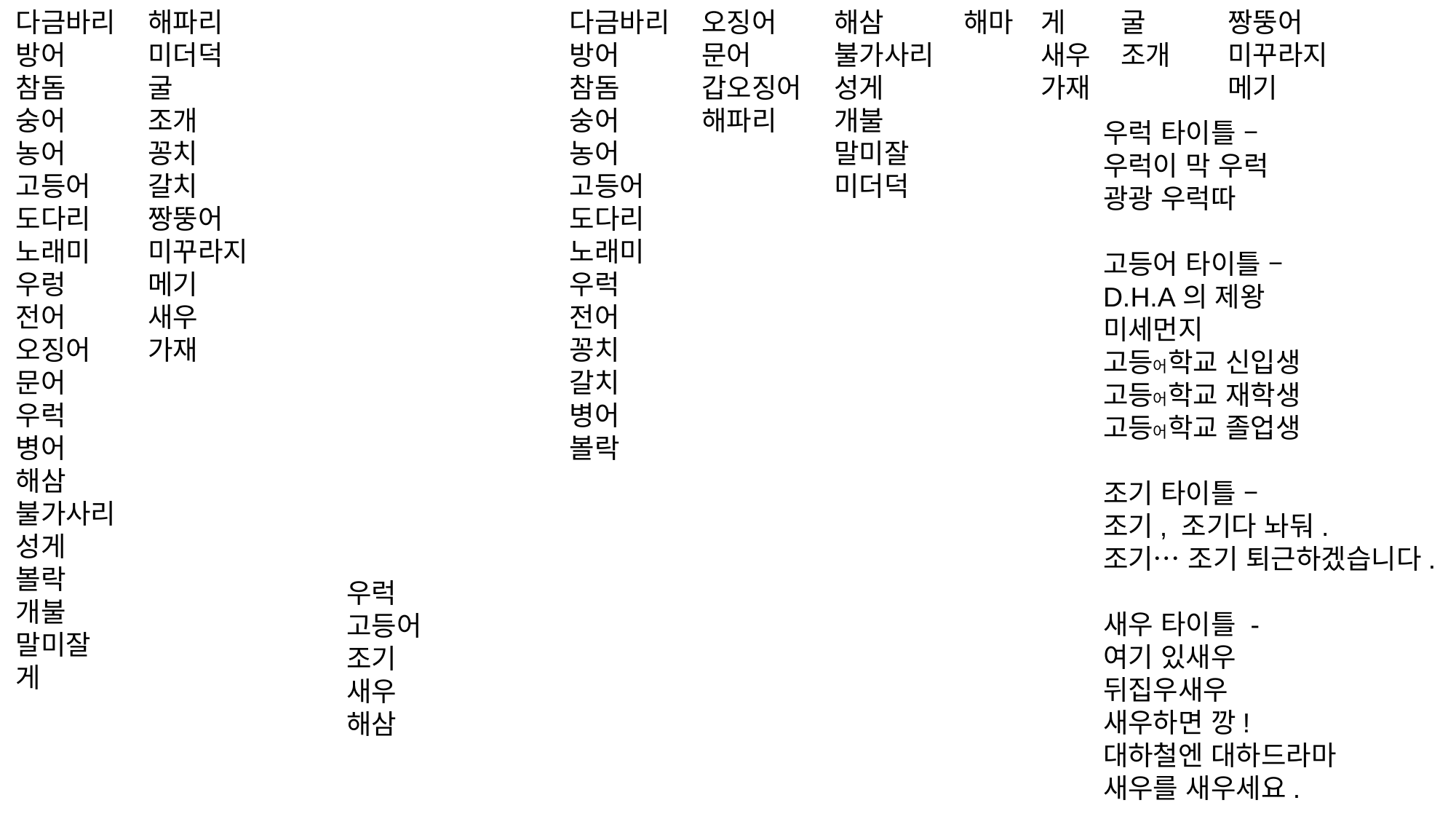

다금바리
방어
참돔
숭어
농어
고등어
도다리
노래미
우렁
전어
오징어
문어
우럭
병어
해삼
불가사리
성게
볼락
개불
말미잘
게
해파리
미더덕
굴
조개
꽁치
갈치
짱뚱어
미꾸라지
메기
새우
가재
다금바리
방어
참돔
숭어
농어
고등어
도다리
노래미
우럭
전어
꽁치
갈치
병어
볼락
오징어
문어
갑오징어
해파리
게
새우
가재
굴
조개
해삼
불가사리
성게
개불
말미잘
미더덕
해마
짱뚱어
미꾸라지
메기
우럭 타이틀 –
우럭이 막 우럭
광광 우럭따

고등어 타이틀 –
D.H.A의 제왕
미세먼지
고등어학교 신입생
고등어학교 재학생
고등어학교 졸업생

조기 타이틀 –
조기, 조기다 놔둬.
조기… 조기 퇴근하겠습니다.

새우 타이틀 -
여기 있새우
뒤집우새우
새우하면 깡!
대하철엔 대하드라마
새우를 새우세요.

해삼 -
해삼의 하루
해삼의 효능
해삼의 사랑
우럭
고등어
조기
새우
해삼